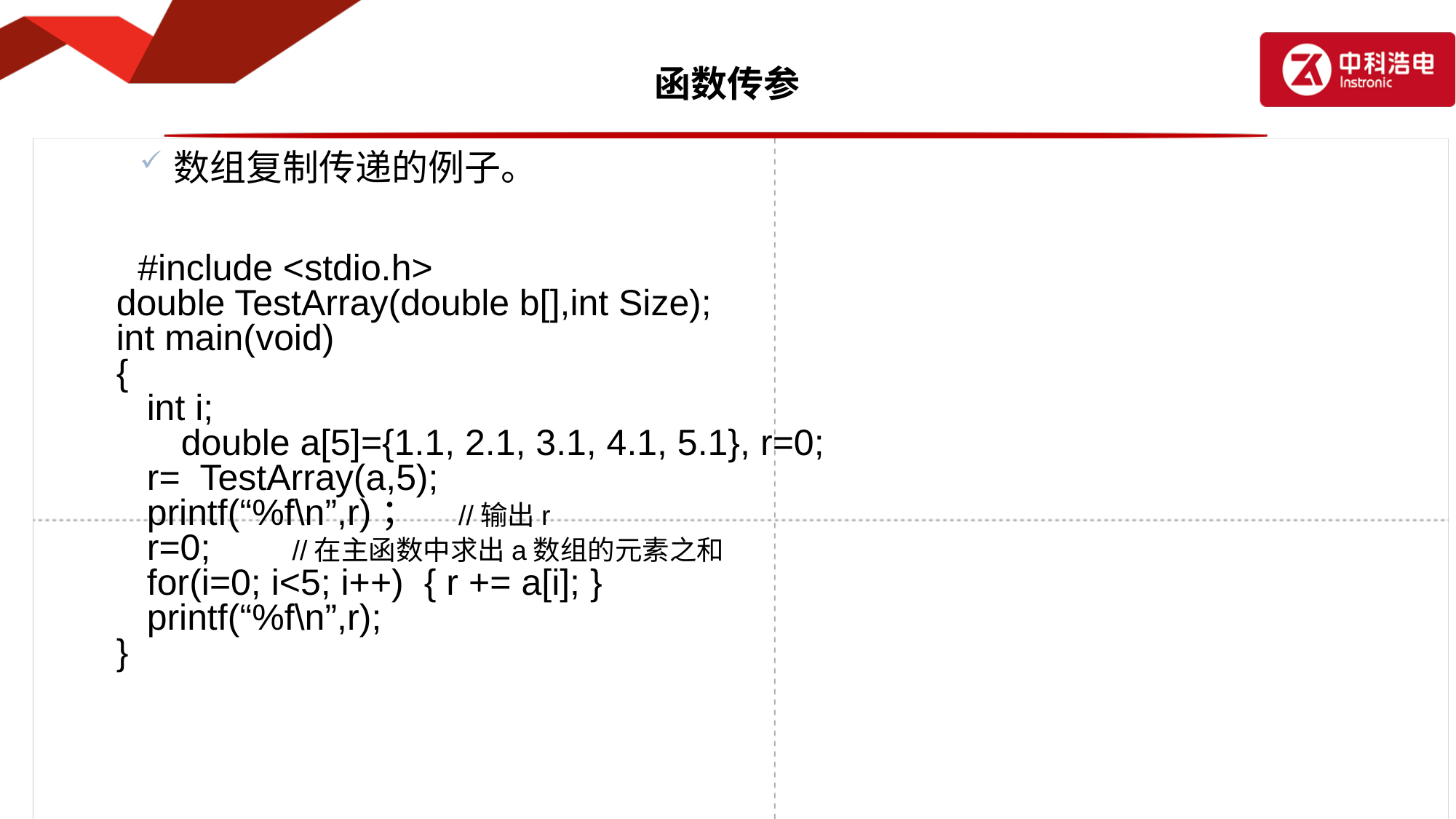

# 函数传参
数组复制传递的例子。

     #include <stdio.h>
  double TestArray(double b[],int Size);
  int main(void)
  {
     int i;
	   double a[5]={1.1, 2.1, 3.1, 4.1, 5.1}, r=0;
     r=  TestArray(a,5);
     printf(“%f\n”,r)；    //输出r
     r=0;        //在主函数中求出a数组的元素之和
     for(i=0; i<5; i++)  { r += a[i]; }
     printf(“%f\n”,r);
  }